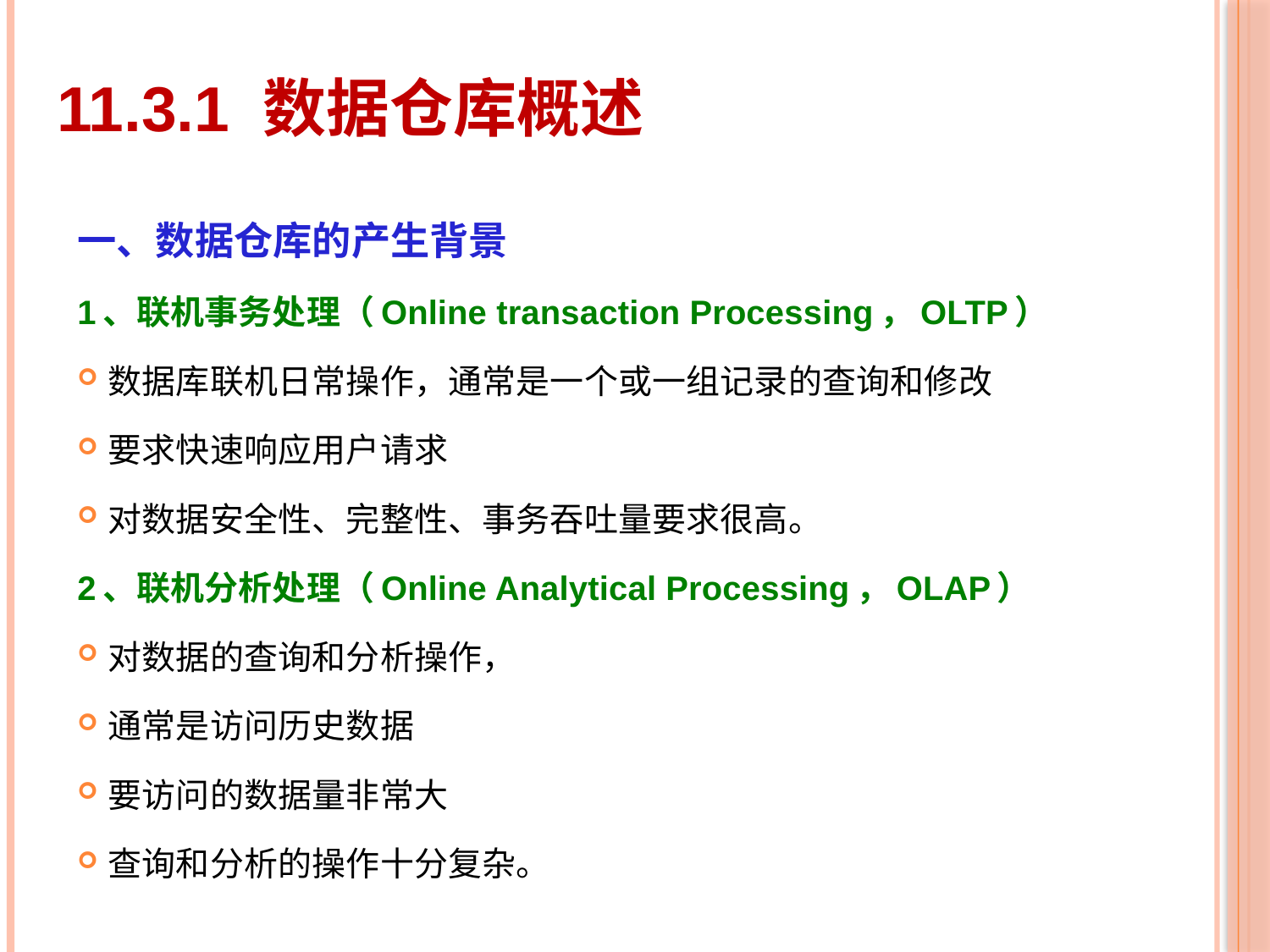

# 11.3.1 数据仓库概述
一、数据仓库的产生背景
1、联机事务处理（Online transaction Processing，OLTP）
数据库联机日常操作，通常是一个或一组记录的查询和修改
要求快速响应用户请求
对数据安全性、完整性、事务吞吐量要求很高。
2、联机分析处理（Online Analytical Processing，OLAP）
对数据的查询和分析操作，
通常是访问历史数据
要访问的数据量非常大
查询和分析的操作十分复杂。